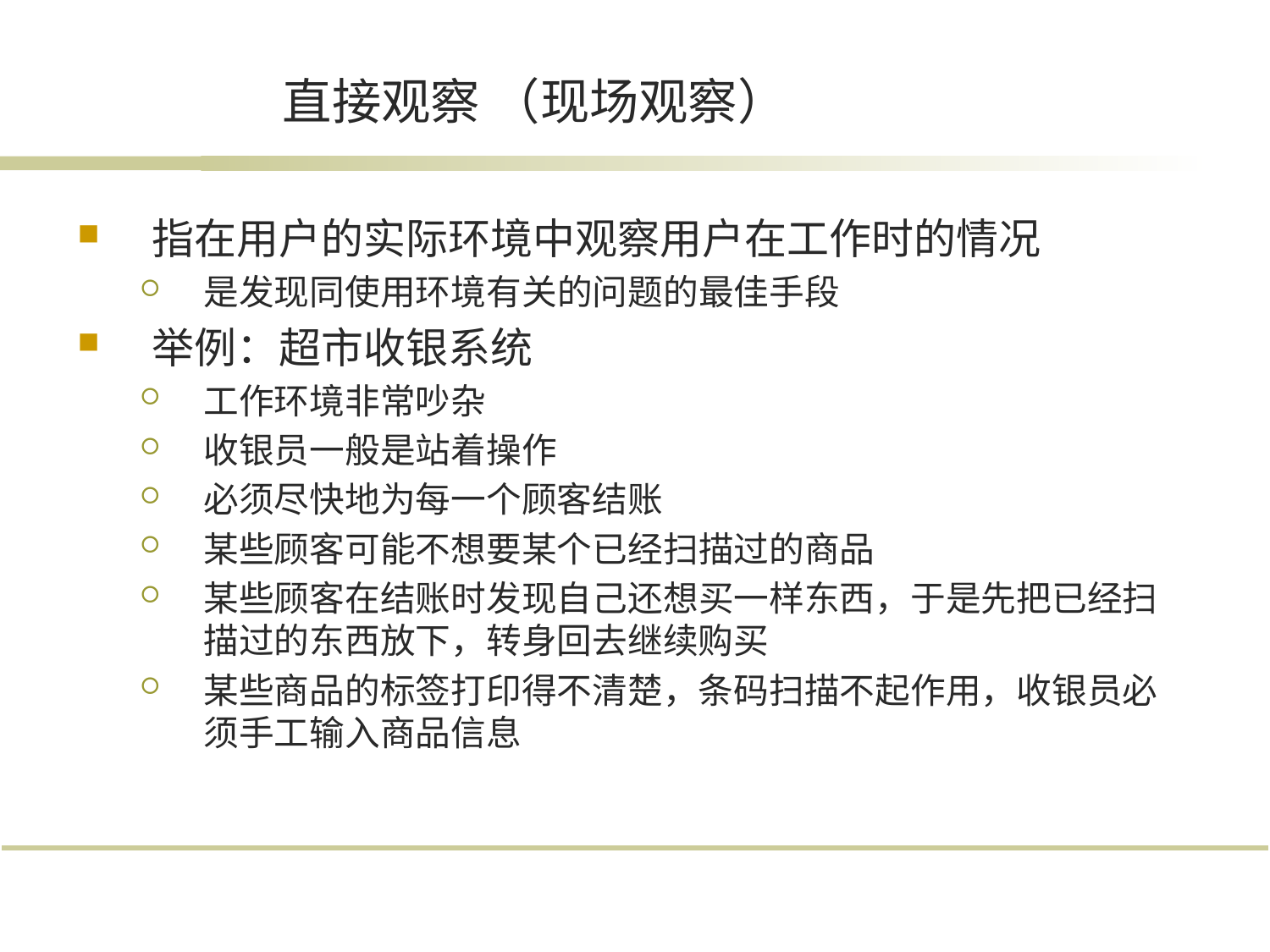

# 直接观察 （现场观察）
指在用户的实际环境中观察用户在工作时的情况
是发现同使用环境有关的问题的最佳手段
举例：超市收银系统
工作环境非常吵杂
收银员一般是站着操作
必须尽快地为每一个顾客结账
某些顾客可能不想要某个已经扫描过的商品
某些顾客在结账时发现自己还想买一样东西，于是先把已经扫描过的东西放下，转身回去继续购买
某些商品的标签打印得不清楚，条码扫描不起作用，收银员必须手工输入商品信息